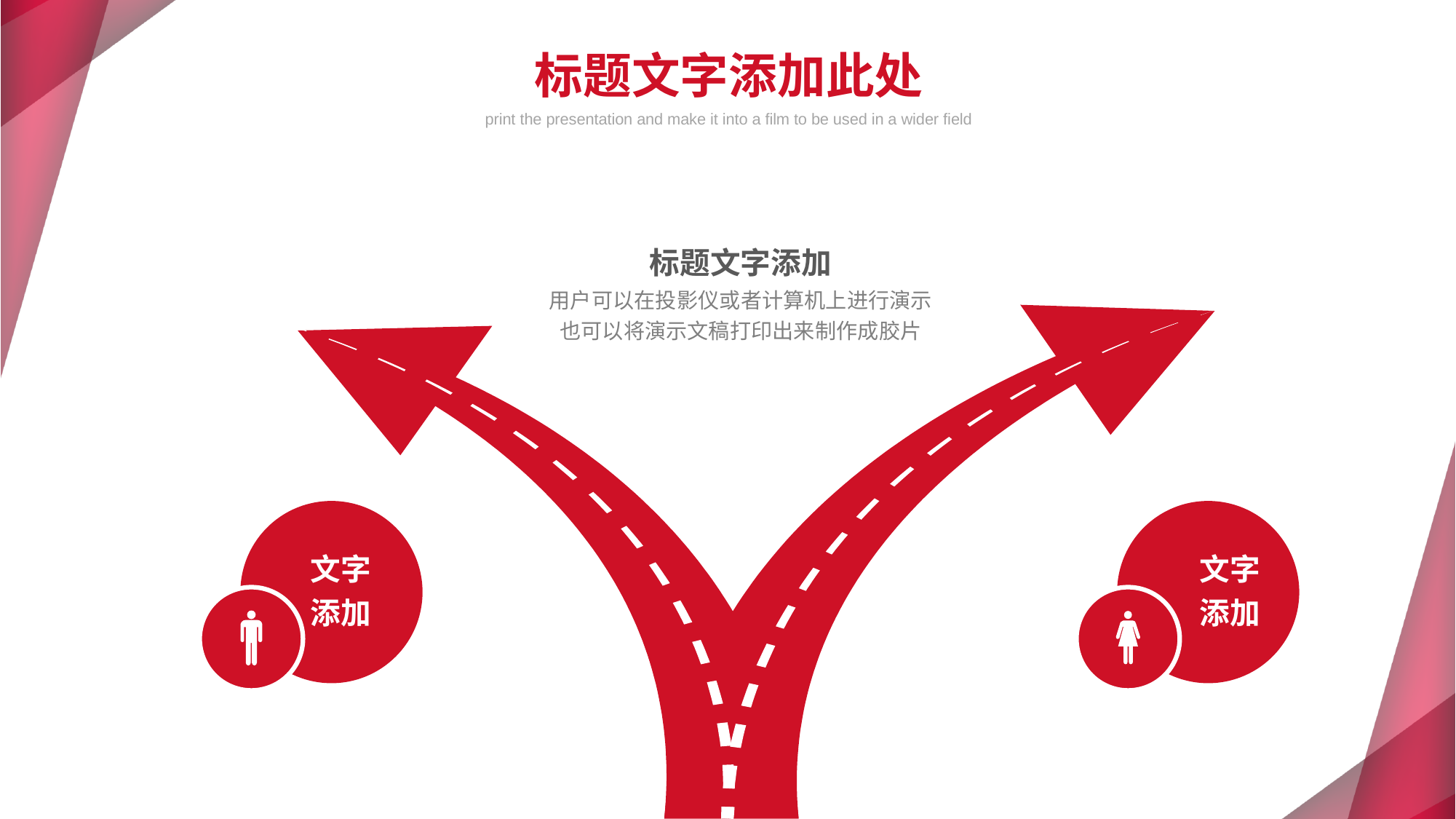

标题文字添加此处
print the presentation and make it into a film to be used in a wider field
e7d195523061f1c0f55f9af68525816972d868573ada39bc763F3977967589A5F92C178830C92595A6CE4D0132F8C206B2B04C416AAA86B7FD80AB023F78DAEB544E2F013E11B2B95AD21703D1C90034A379EC9026EFAAF5D8D3F6EDD7215B015B463D656B0929A814A5414683A393A7CC9BB506C975E20AD17C211CA623623BC48209FD1E344B18C2900D8641C9B362
标题文字添加
用户可以在投影仪或者计算机上进行演示也可以将演示文稿打印出来制作成胶片

文字
添加
文字
添加